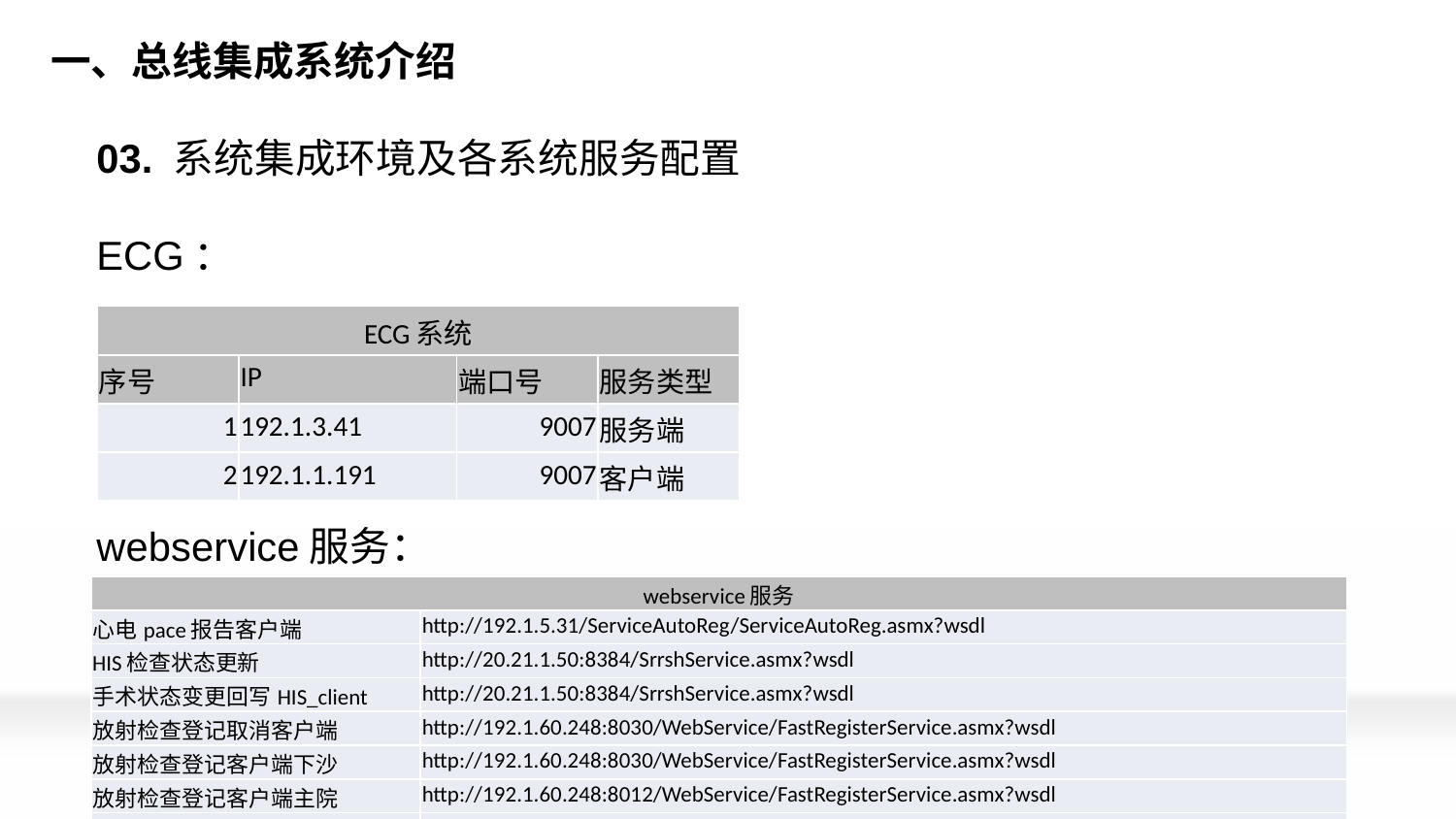

# 一、总线集成系统介绍 03. 系统集成环境及各系统服务配置 ECG： webservice服务：
| ECG系统 |  |  |  |
| --- | --- | --- | --- |
| 序号 | IP | 端口号 | 服务类型 |
| 1 | 192.1.3.41 | 9007 | 服务端 |
| 2 | 192.1.1.191 | 9007 | 客户端 |
| webservice服务 |  |
| --- | --- |
| 心电pace报告客户端 | http://192.1.5.31/ServiceAutoReg/ServiceAutoReg.asmx?wsdl |
| HIS检查状态更新 | http://20.21.1.50:8384/SrrshService.asmx?wsdl |
| 手术状态变更回写HIS\_client | http://20.21.1.50:8384/SrrshService.asmx?wsdl |
| 放射检查登记取消客户端 | http://192.1.60.248:8030/WebService/FastRegisterService.asmx?wsdl |
| 放射检查登记客户端下沙 | http://192.1.60.248:8030/WebService/FastRegisterService.asmx?wsdl |
| 放射检查登记客户端主院 | http://192.1.60.248:8012/WebService/FastRegisterService.asmx?wsdl |
| 麻醉客户端 | http://192.1.1.151/DocareInterfaceV4-XS/DocareTrunDataService.asmx?wsdl |